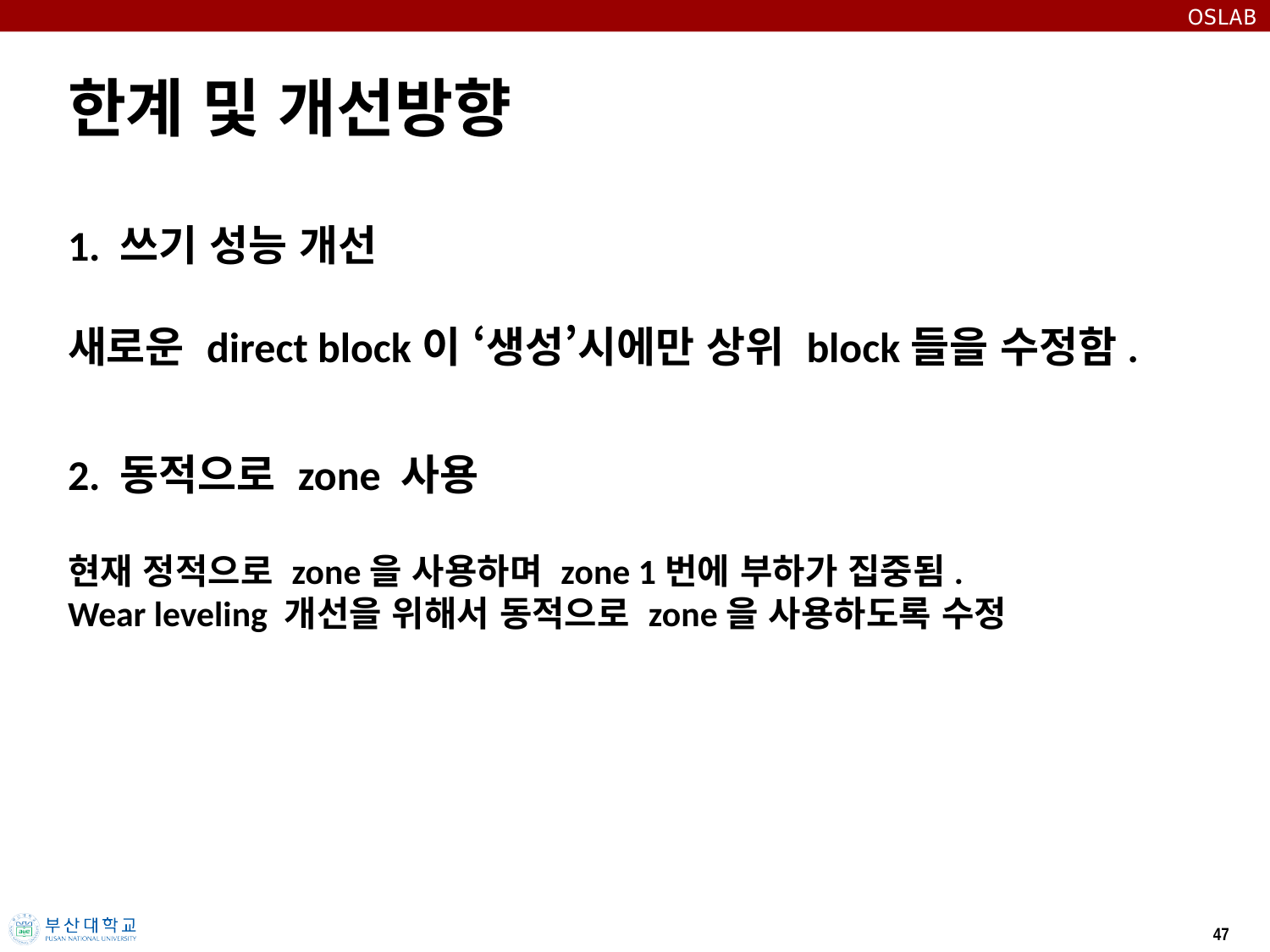

# 한계 및 개선방향
1. 쓰기 성능 개선
새로운 direct block이 ‘생성’시에만 상위 block들을 수정함.

2. 동적으로 zone 사용
현재 정적으로 zone을 사용하며 zone 1번에 부하가 집중됨.
Wear leveling 개선을 위해서 동적으로 zone을 사용하도록 수정